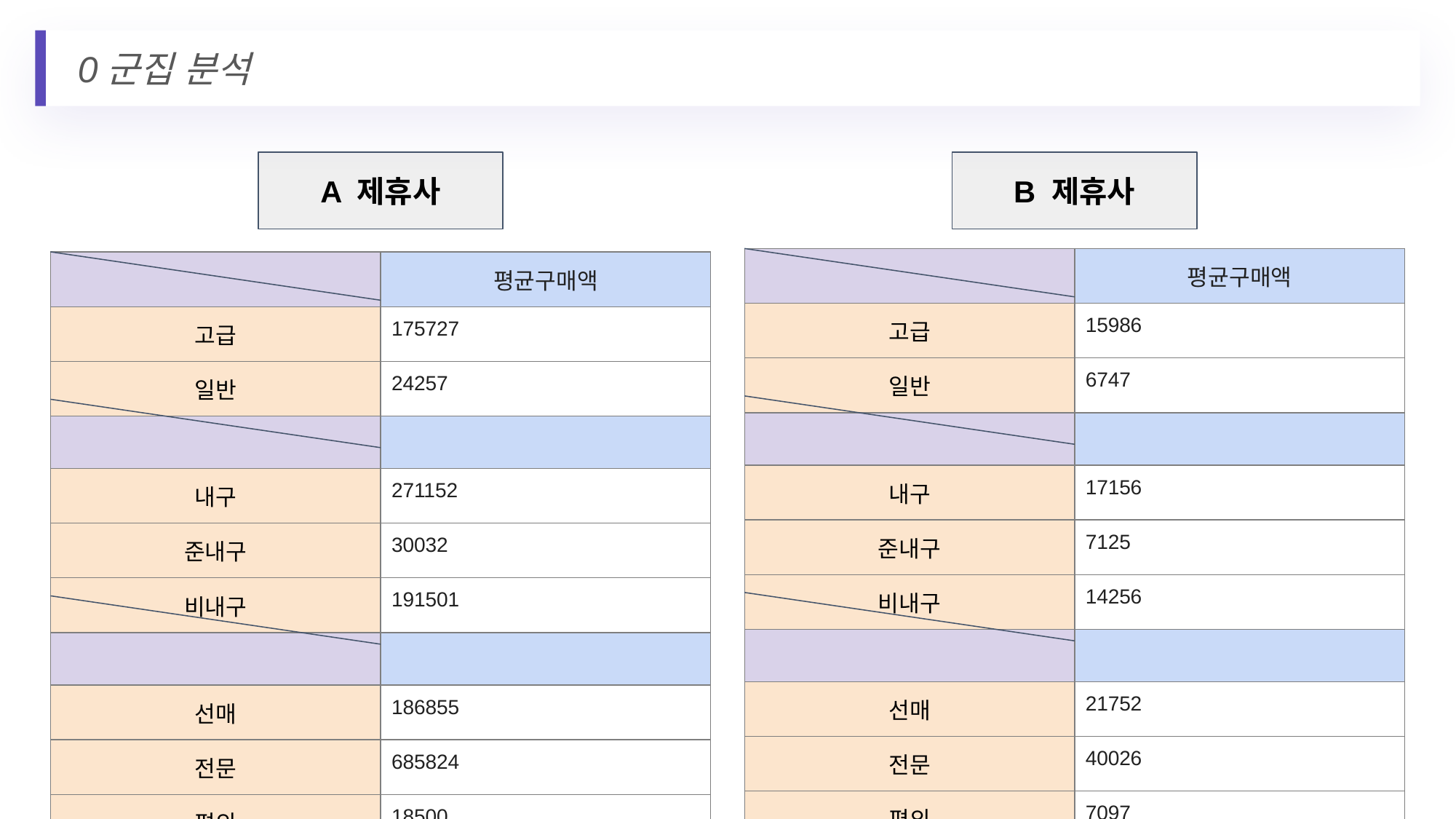

0군집 분석

A 제휴사
B 제휴사
|  | 평균구매액 |
| --- | --- |
| 고급 | 15986 |
| 일반 | 6747 |
|  |  |
| 내구 | 17156 |
| 준내구 | 7125 |
| 비내구 | 14256 |
|  |  |
| 선매 | 21752 |
| 전문 | 40026 |
| 편의 | 7097 |
|  | 평균구매액 |
| --- | --- |
| 고급 | 175727 |
| 일반 | 24257 |
|  |  |
| 내구 | 271152 |
| 준내구 | 30032 |
| 비내구 | 191501 |
|  |  |
| 선매 | 186855 |
| 전문 | 685824 |
| 편의 | 18500 |